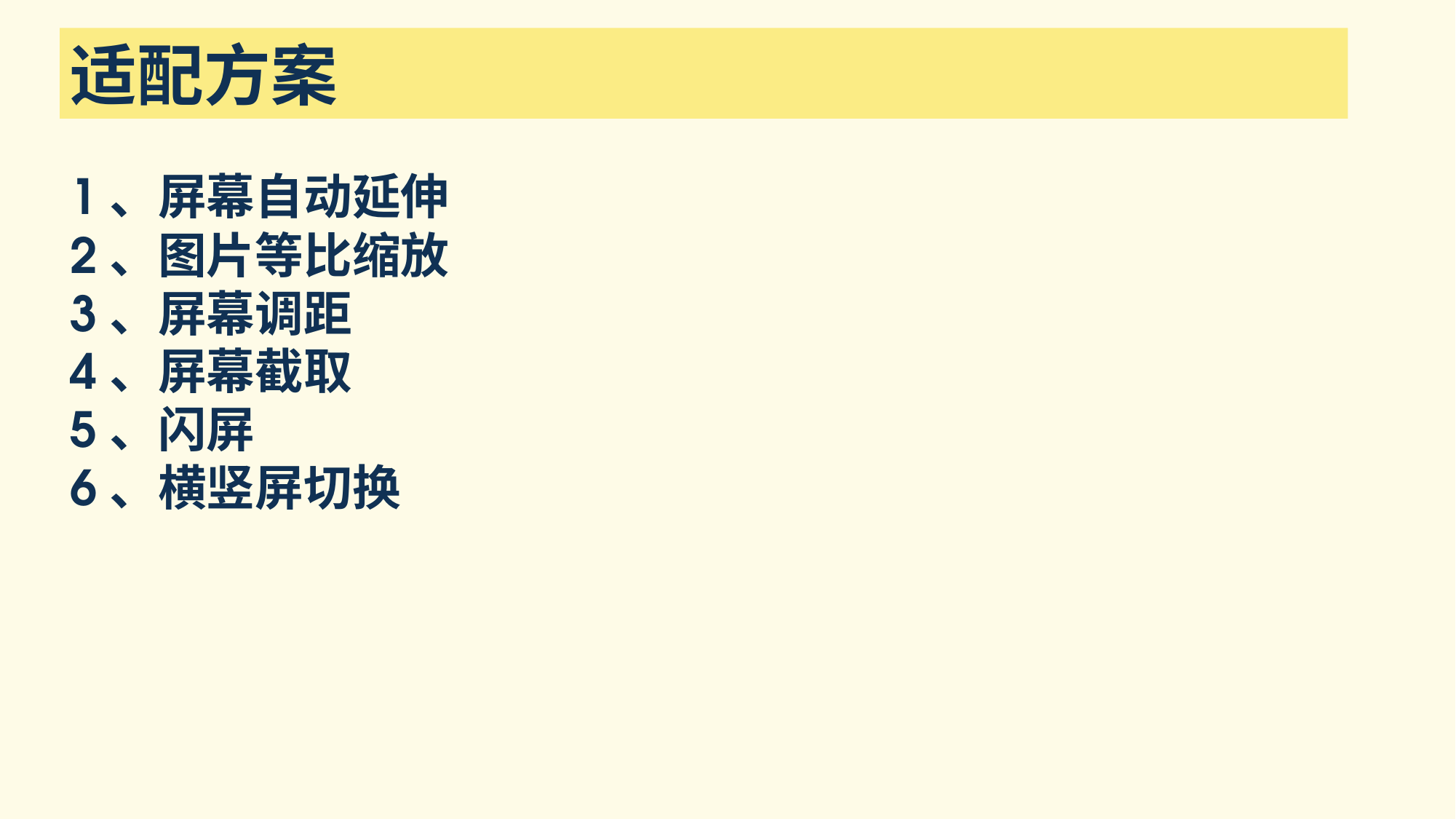

适配方案

### Chart

| Category |
|---|
1、屏幕自动延伸
2、图片等比缩放
3、屏幕调距
4、屏幕截取
5、闪屏
6、横竖屏切换